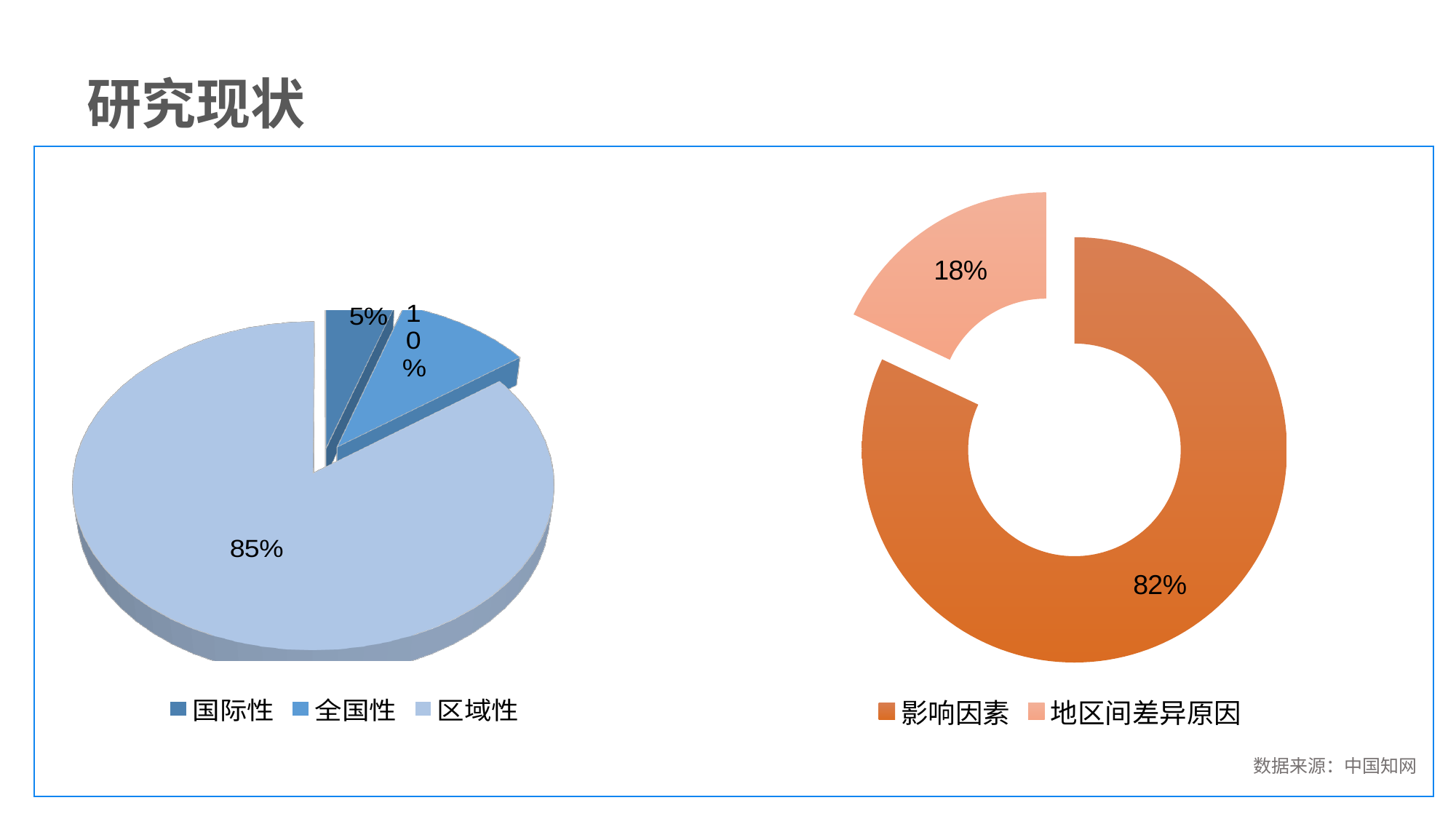

研究现状

### Chart

| Category | 销售额 |
|---|---|
| 影响因素 | 0.82 |
| 地区间差异原因 | 0.18 |

[unsupported chart]

数据来源：中国知网